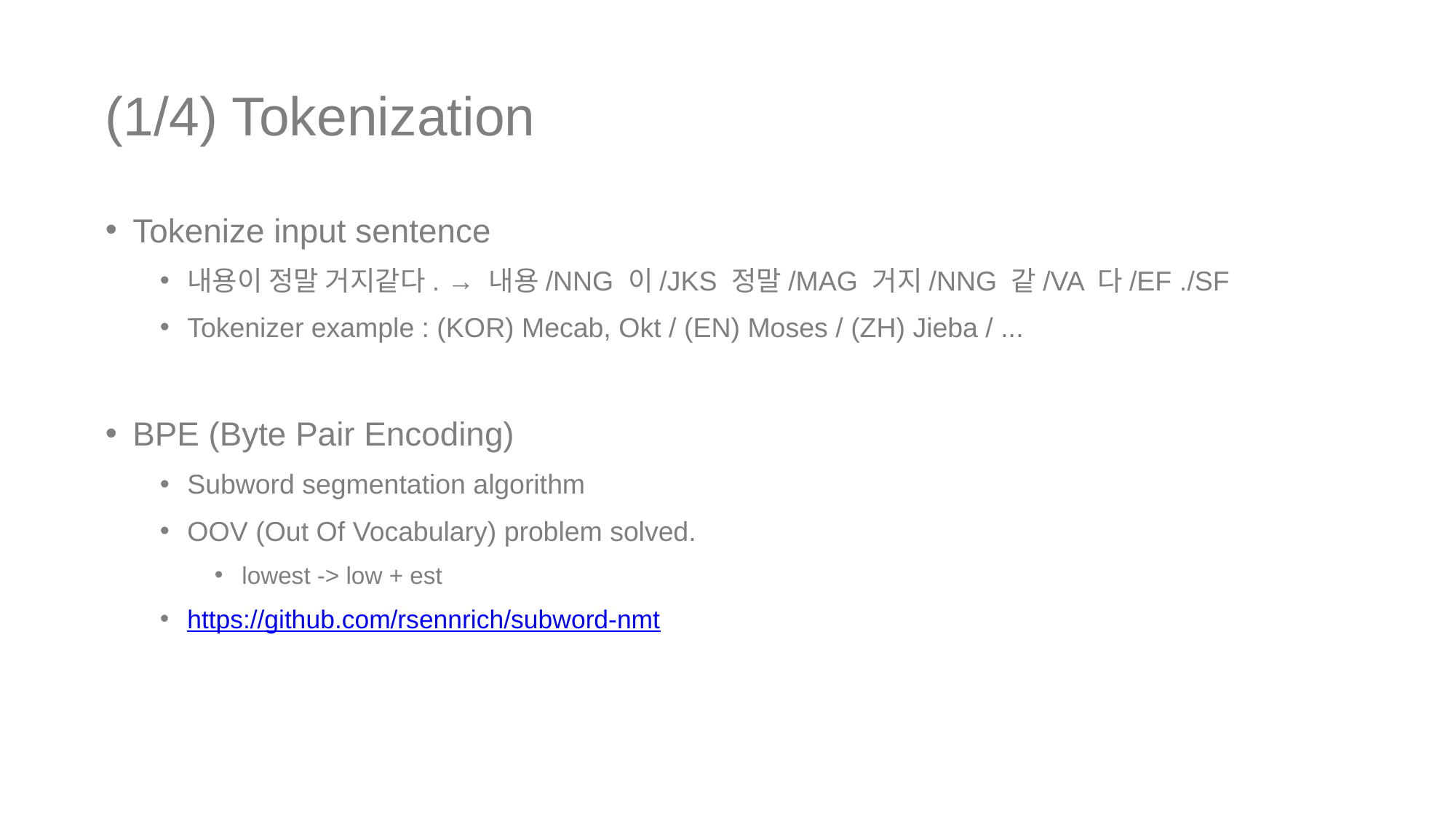

# (1/4) Tokenization
Tokenize input sentence
내용이 정말 거지같다. → 내용/NNG 이/JKS 정말/MAG 거지/NNG 같/VA 다/EF ./SF
Tokenizer example : (KOR) Mecab, Okt / (EN) Moses / (ZH) Jieba / ...

BPE (Byte Pair Encoding)
Subword segmentation algorithm
OOV (Out Of Vocabulary) problem solved.
lowest -> low + est
https://github.com/rsennrich/subword-nmt